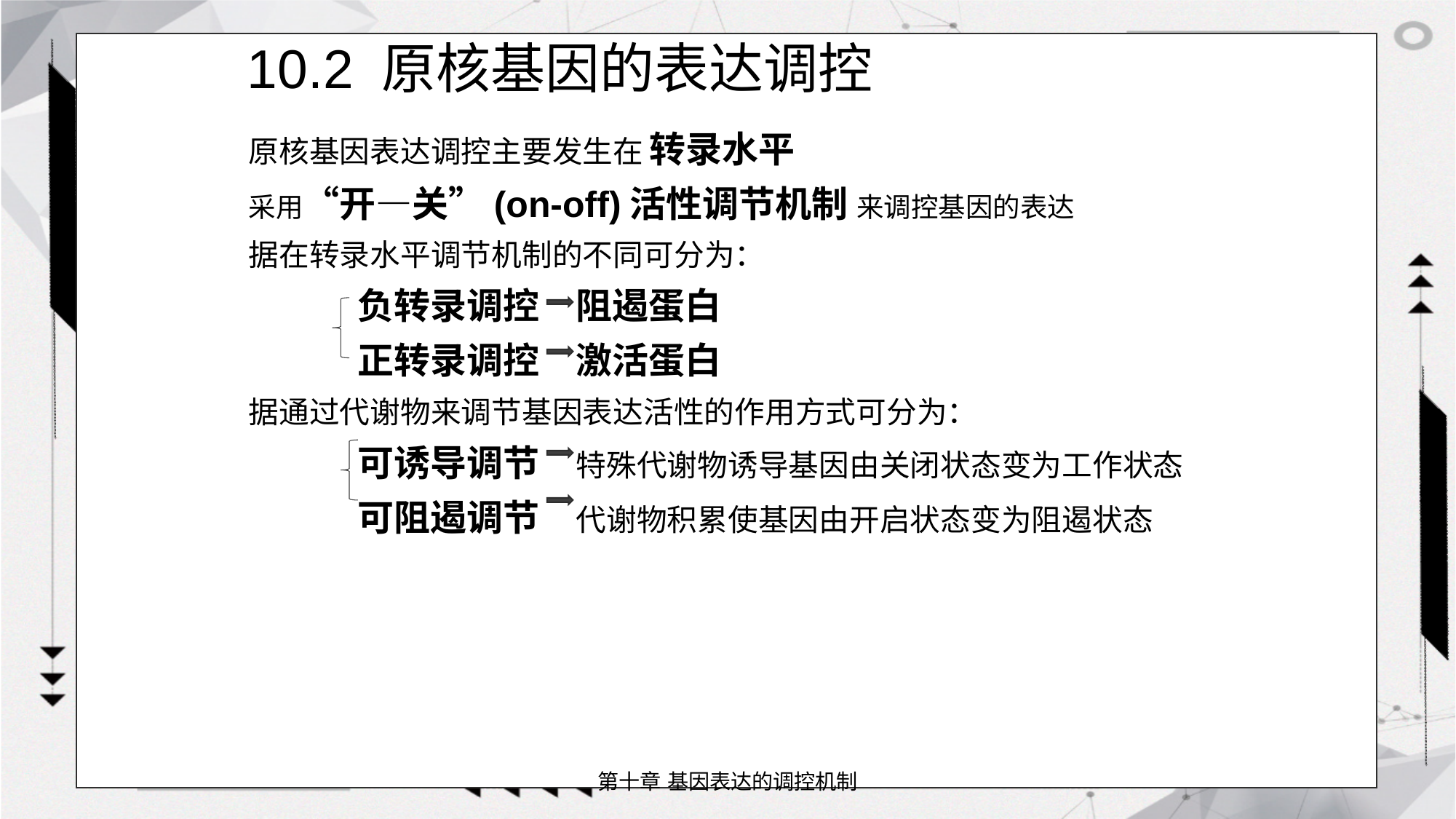

# 10.2 原核基因的表达调控
原核基因表达调控主要发生在 转录水平
采用“开—关”(on-off)活性调节机制 来调控基因的表达
据在转录水平调节机制的不同可分为：
	负转录调控 	阻遏蛋白
	正转录调控	激活蛋白
据通过代谢物来调节基因表达活性的作用方式可分为：
	可诱导调节	特殊代谢物诱导基因由关闭状态变为工作状态
	可阻遏调节	代谢物积累使基因由开启状态变为阻遏状态

第十章 基因表达的调控机制